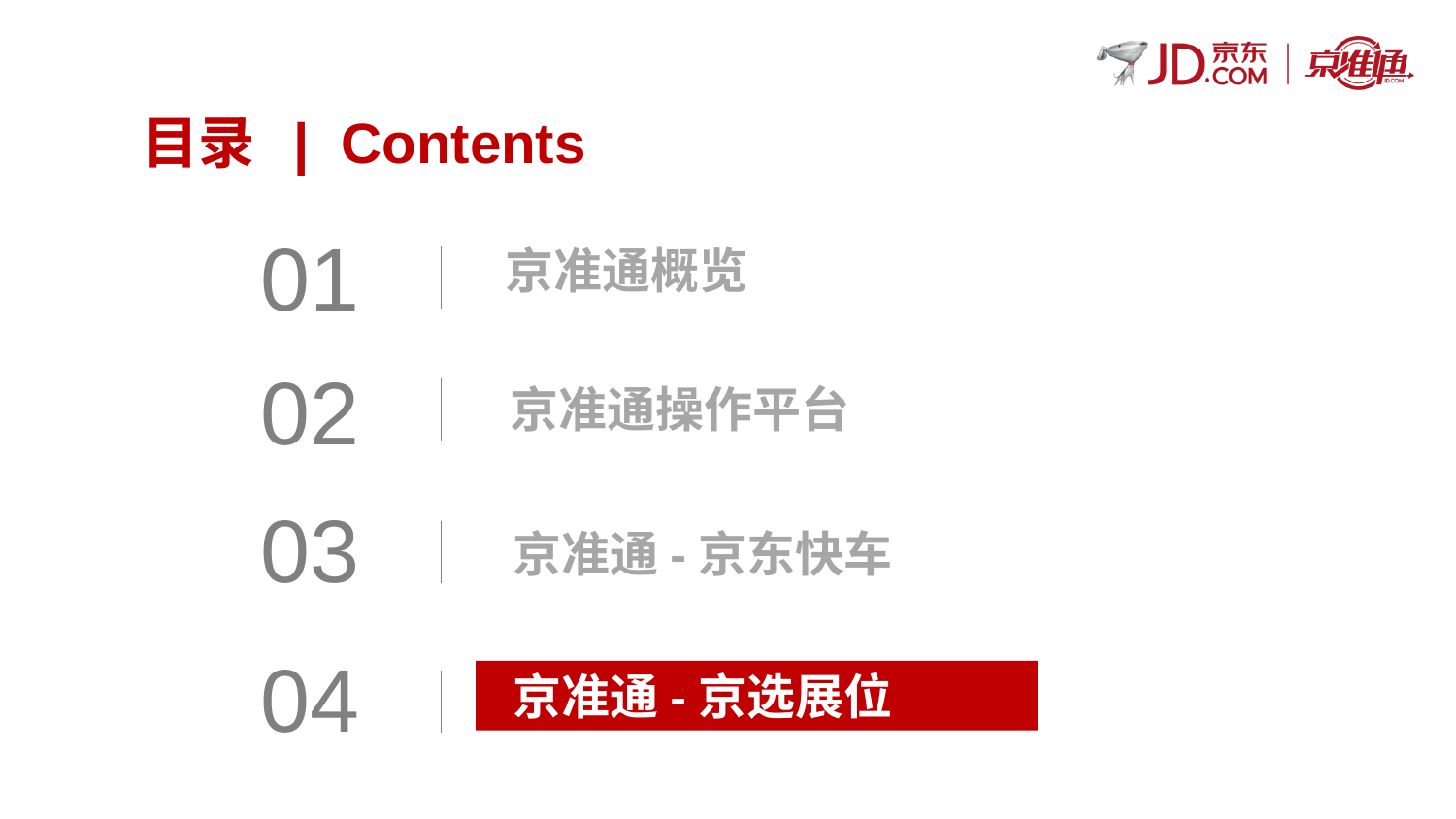

目录  |  Contents
01
京准通概览
02
京准通操作平台
03
京准通-京东快车
04
京准通-京选展位